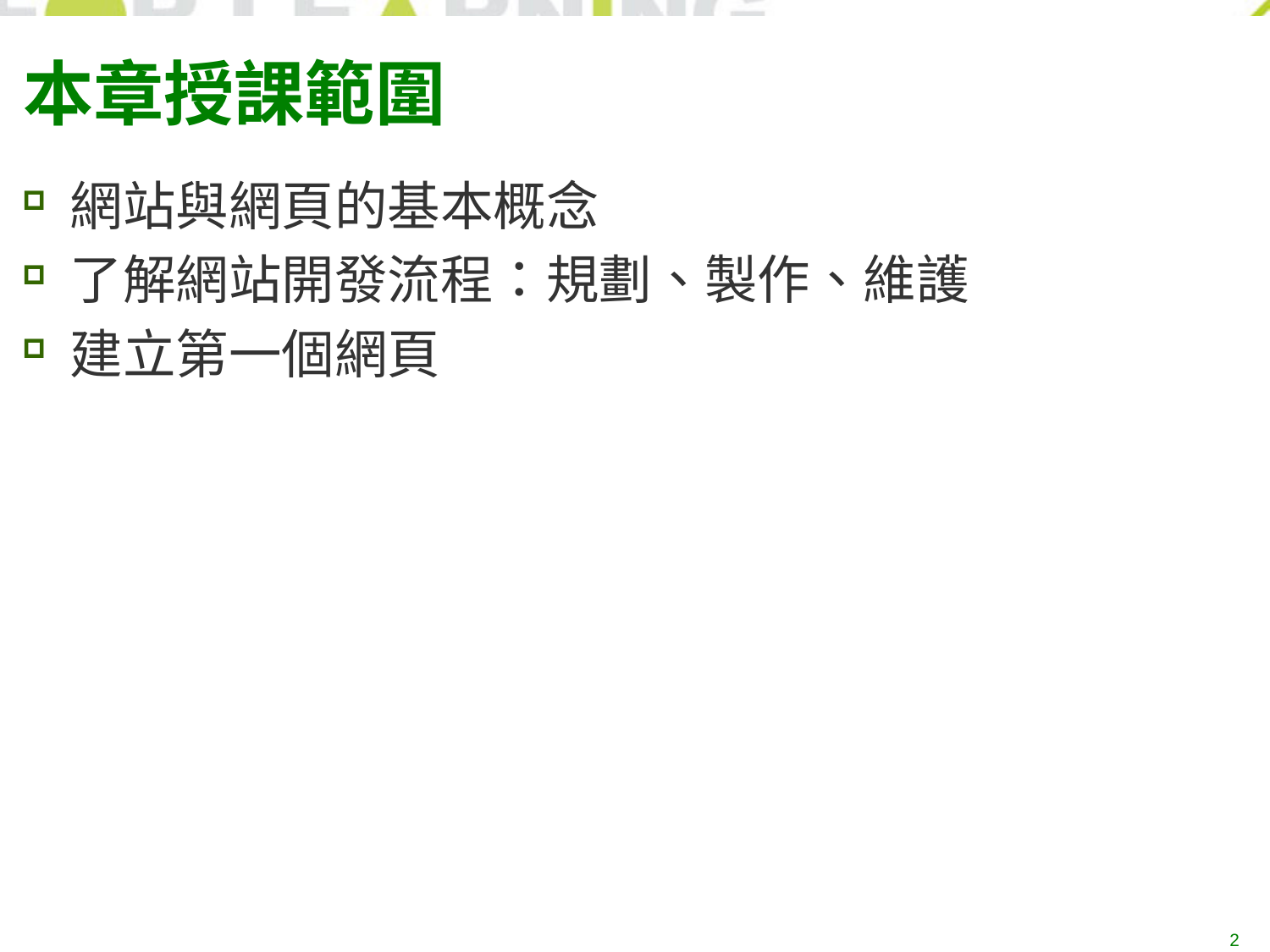

# 本章授課範圍
網站與網頁的基本概念
了解網站開發流程：規劃、製作、維護
建立第一個網頁
2